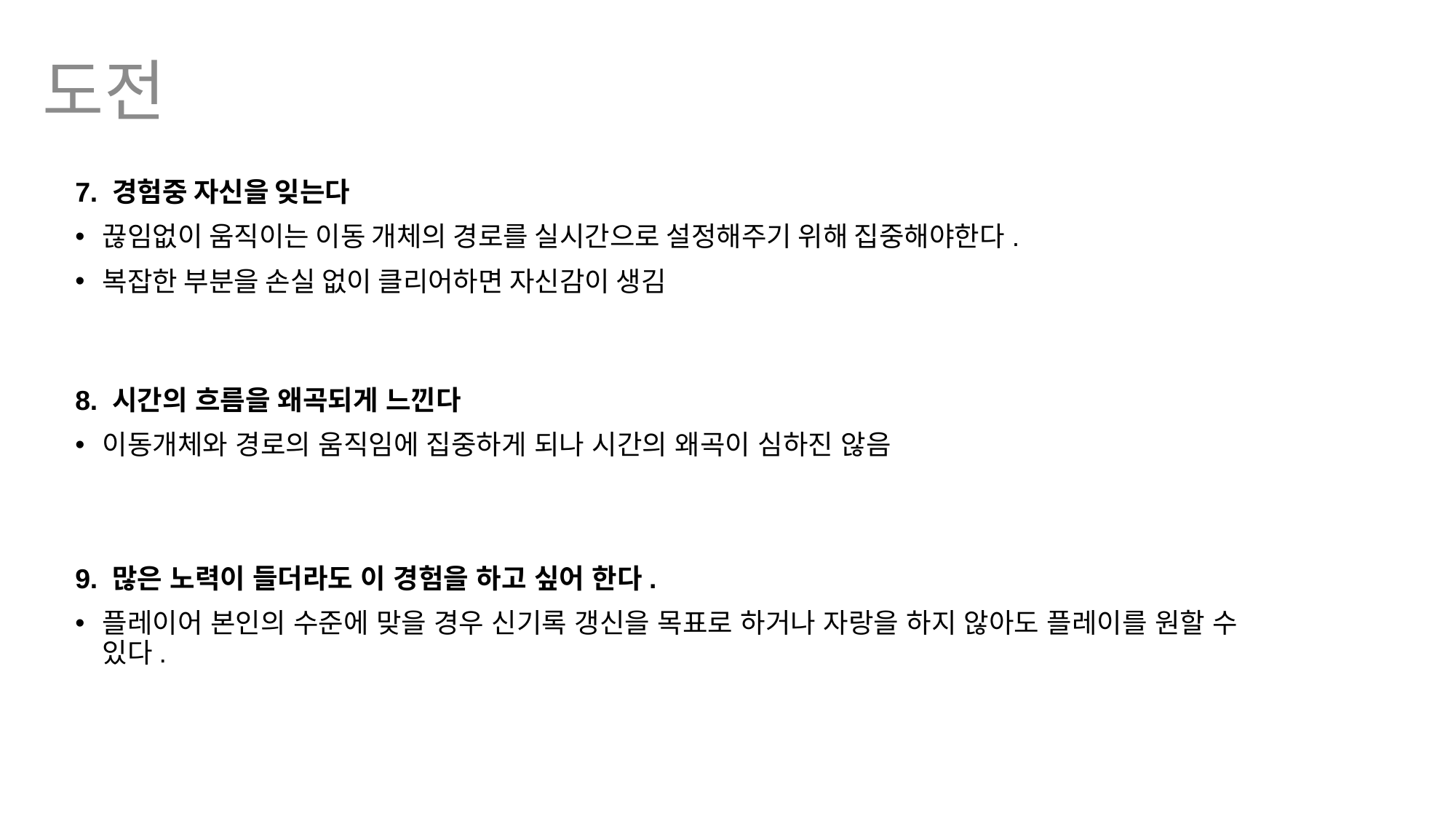

도전
7. 경험중 자신을 잊는다
끊임없이 움직이는 이동 개체의 경로를 실시간으로 설정해주기 위해 집중해야한다.
복잡한 부분을 손실 없이 클리어하면 자신감이 생김

8. 시간의 흐름을 왜곡되게 느낀다
이동개체와 경로의 움직임에 집중하게 되나 시간의 왜곡이 심하진 않음

9. 많은 노력이 들더라도 이 경험을 하고 싶어 한다.
플레이어 본인의 수준에 맞을 경우 신기록 갱신을 목표로 하거나 자랑을 하지 않아도 플레이를 원할 수 있다.